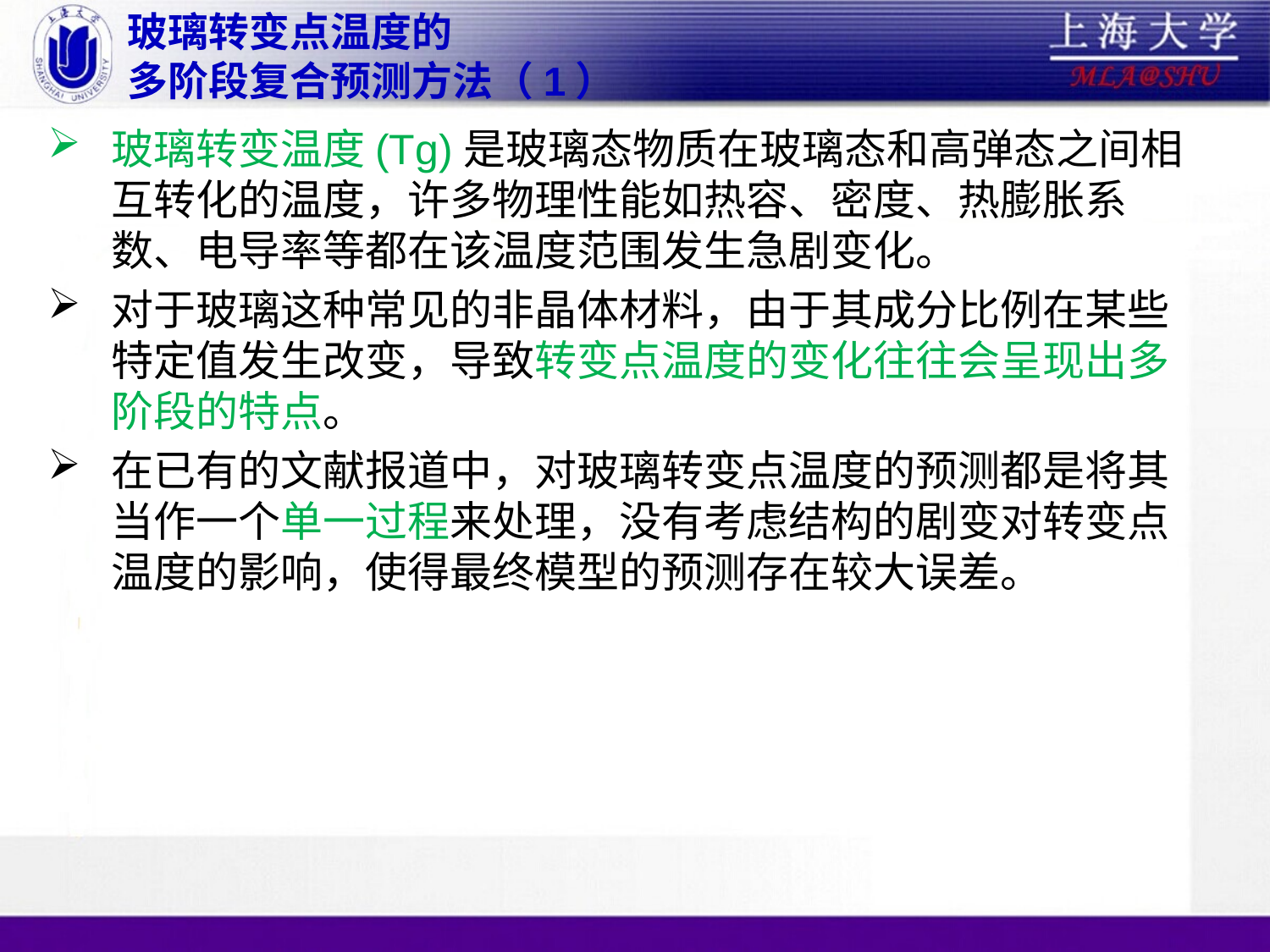

# 玻璃转变点温度的 多阶段复合预测方法（1）
玻璃转变温度(Tg)是玻璃态物质在玻璃态和高弹态之间相互转化的温度，许多物理性能如热容、密度、热膨胀系数、电导率等都在该温度范围发生急剧变化。
对于玻璃这种常见的非晶体材料，由于其成分比例在某些特定值发生改变，导致转变点温度的变化往往会呈现出多阶段的特点。
在已有的文献报道中，对玻璃转变点温度的预测都是将其当作一个单一过程来处理，没有考虑结构的剧变对转变点温度的影响，使得最终模型的预测存在较大误差。